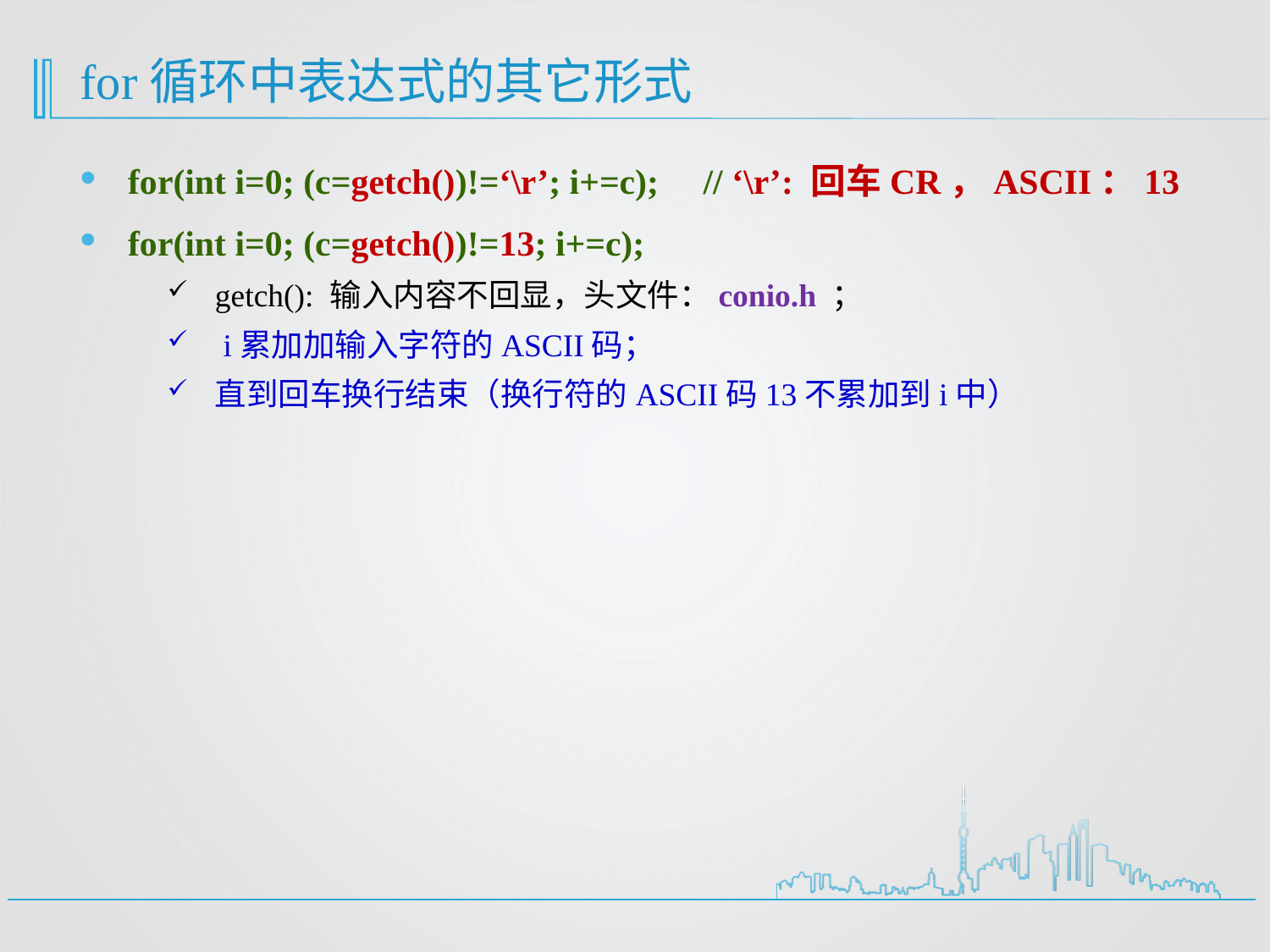

# for循环中表达式的其它形式
for(int i=0; (c=getch())!=‘\r’; i+=c);     // ‘\r’: 回车CR，ASCII：13
for(int i=0; (c=getch())!=13; i+=c);
getch(): 输入内容不回显，头文件：conio.h ；
 i累加加输入字符的ASCII码；
直到回车换行结束（换行符的ASCII码13不累加到i中）